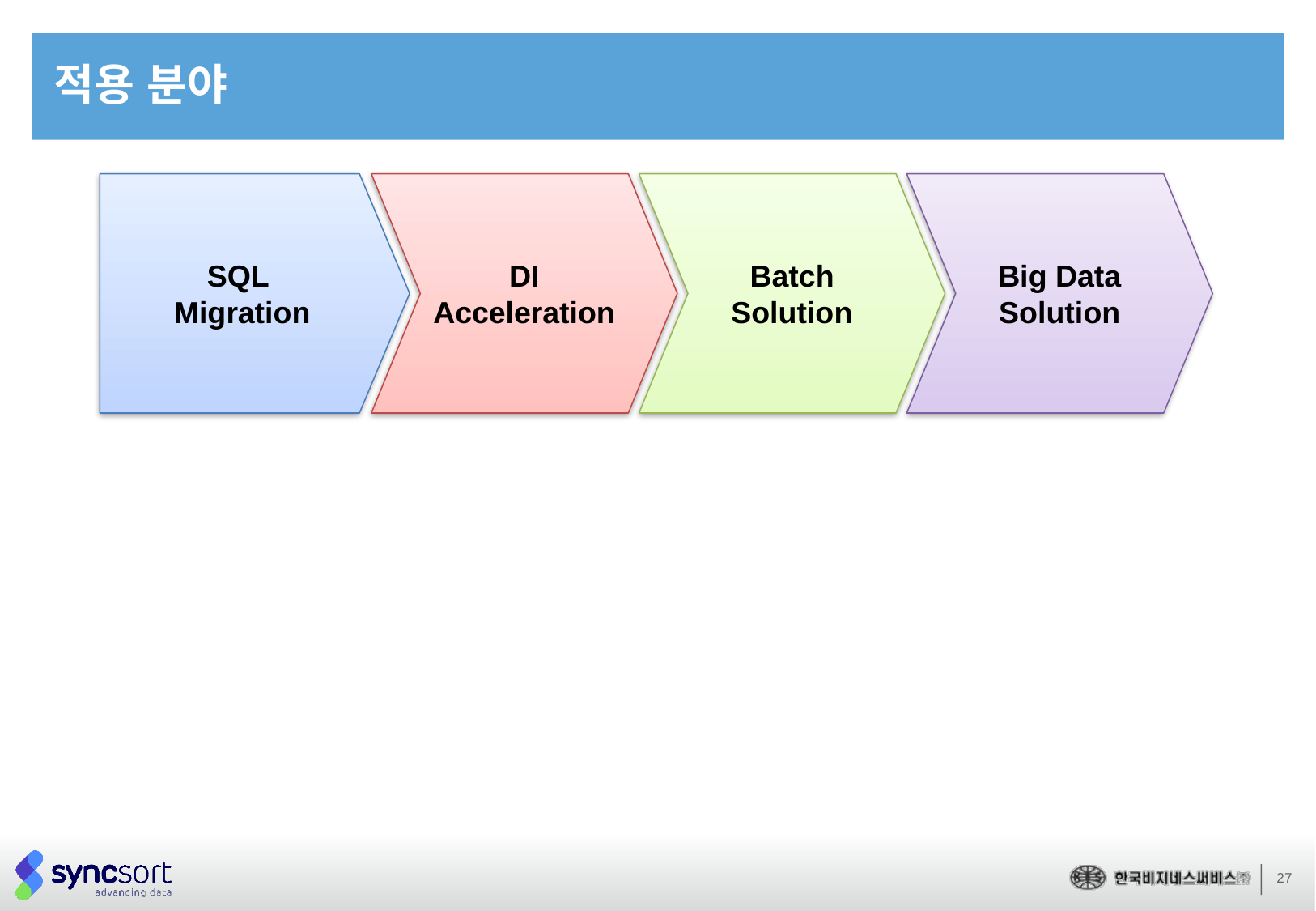

# 적용 분야
SQL
Migration
DI Acceleration
Batch Solution
Big Data Solution